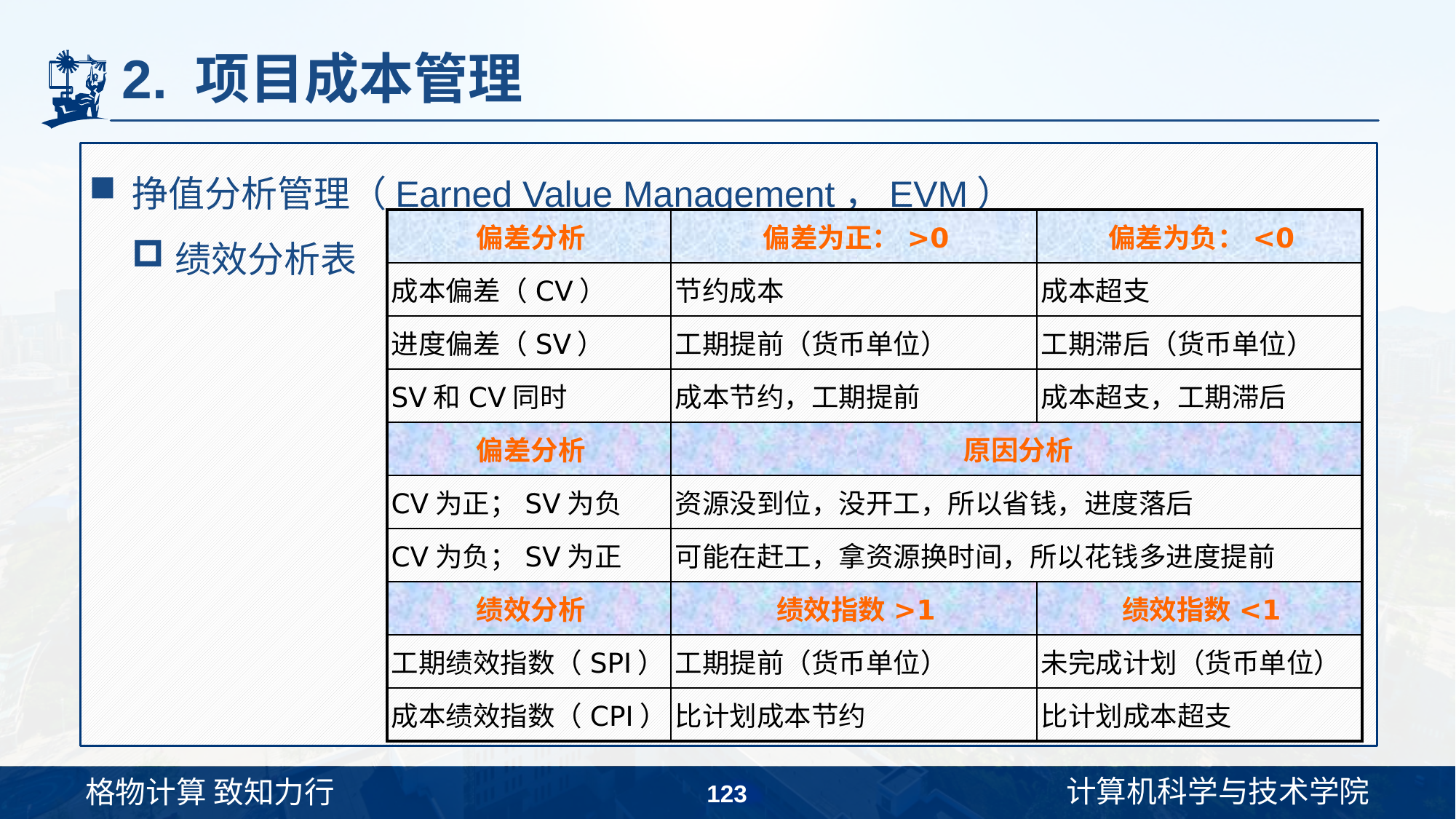

# 2. 项目成本管理
挣值分析管理（Earned Value Management，EVM）
绩效分析表
| 偏差分析 | 偏差为正：>0 | 偏差为负：<0 |
| --- | --- | --- |
| 成本偏差（CV） | 节约成本 | 成本超支 |
| 进度偏差（SV） | 工期提前（货币单位） | 工期滞后（货币单位） |
| SV和CV同时 | 成本节约，工期提前 | 成本超支，工期滞后 |
| 偏差分析 | 原因分析 |  |
| CV为正；SV为负 | 资源没到位，没开工，所以省钱，进度落后 |  |
| CV为负；SV为正 | 可能在赶工，拿资源换时间，所以花钱多进度提前 |  |
| 绩效分析 | 绩效指数>1 | 绩效指数<1 |
| 工期绩效指数（SPI） | 工期提前（货币单位） | 未完成计划（货币单位） |
| 成本绩效指数（CPI） | 比计划成本节约 | 比计划成本超支 |
123